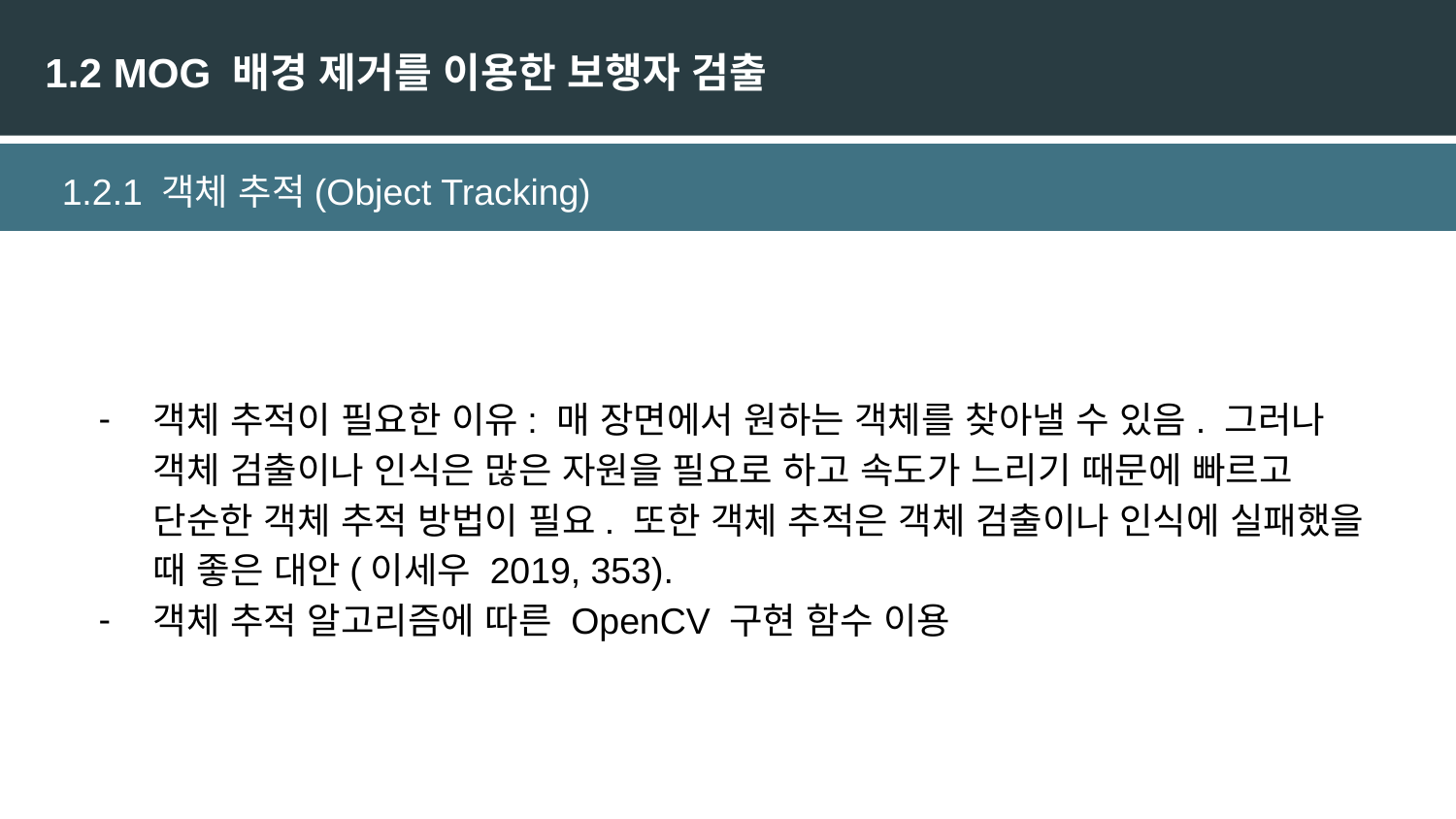

1.2 MOG 배경 제거를 이용한 보행자 검출
     1.2.1 객체 추적(Object Tracking)

객체 추적이 필요한 이유: 매 장면에서 원하는 객체를 찾아낼 수 있음. 그러나 객체 검출이나 인식은 많은 자원을 필요로 하고 속도가 느리기 때문에 빠르고 단순한 객체 추적 방법이 필요. 또한 객체 추적은 객체 검출이나 인식에 실패했을 때 좋은 대안(이세우 2019, 353).
객체 추적 알고리즘에 따른 OpenCV 구현 함수 이용